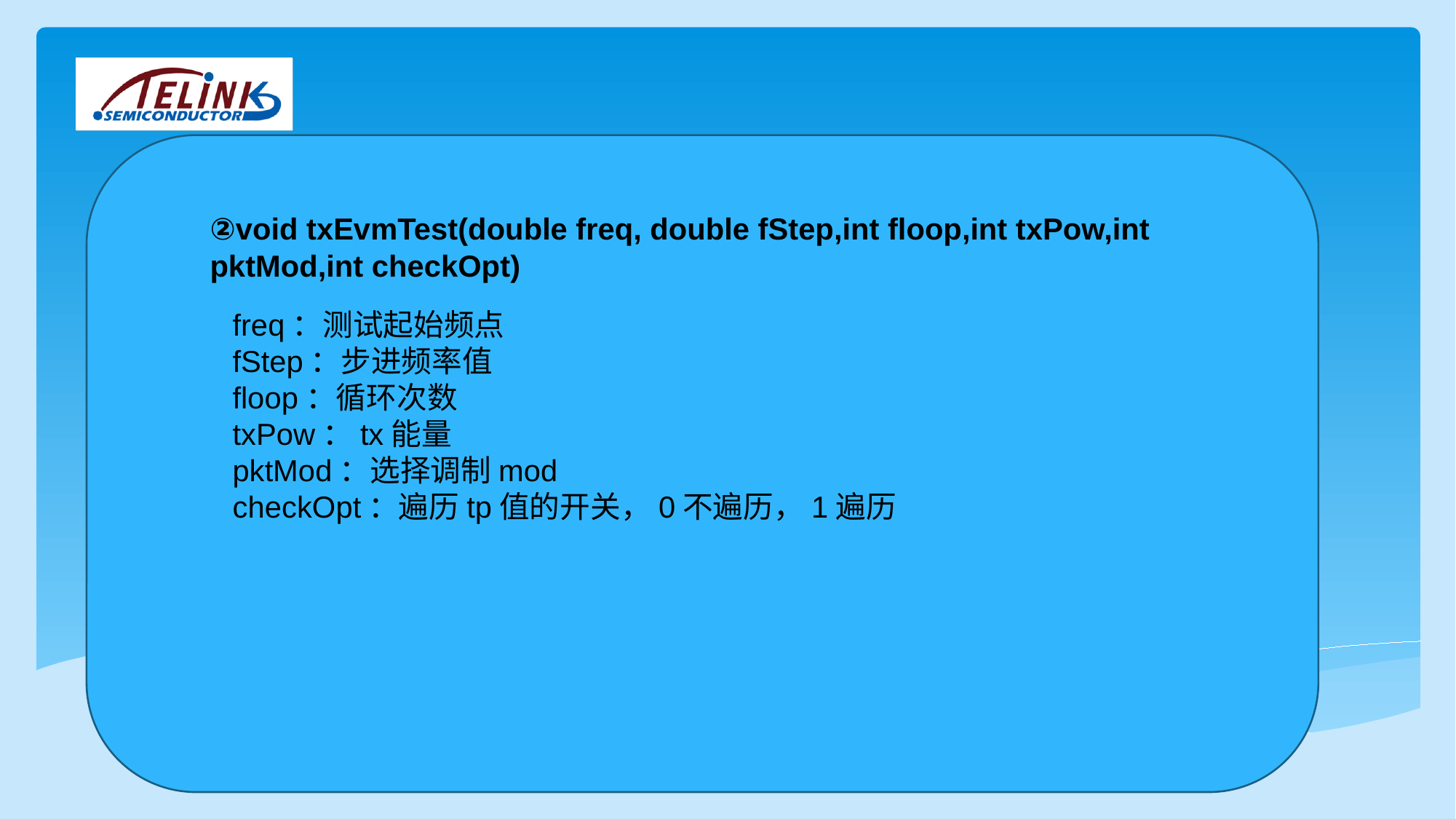

②void txEvmTest(double freq, double fStep,int floop,int txPow,int pktMod,int checkOpt)
freq：测试起始频点
fStep：步进频率值
floop：循环次数
txPow：tx能量
pktMod：选择调制mod
checkOpt：遍历tp值的开关，0不遍历，1遍历